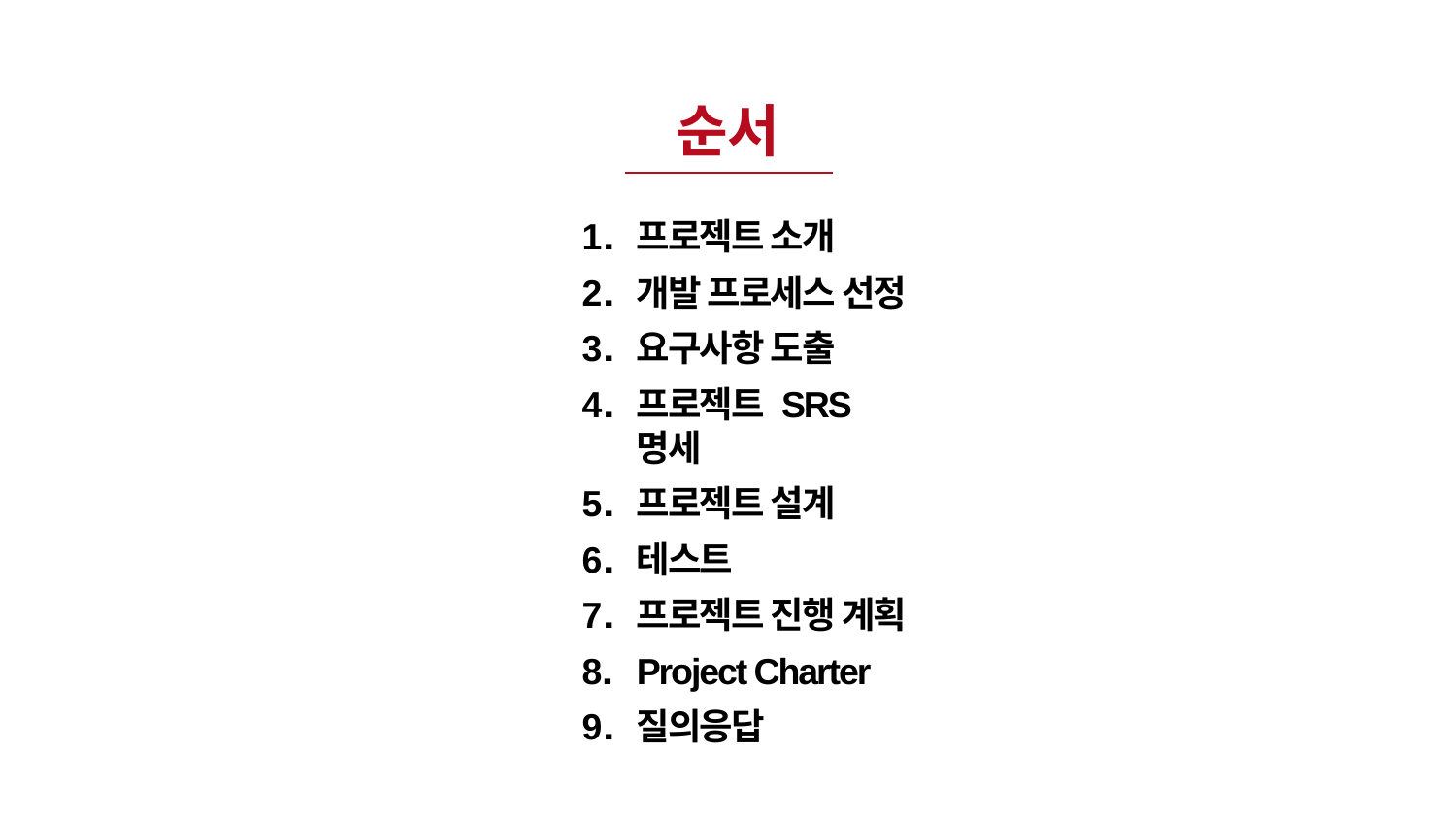

순서
프로젝트 소개
개발 프로세스 선정
요구사항 도출
프로젝트 SRS 명세
프로젝트 설계
테스트
프로젝트 진행 계획
Project Charter
질의응답